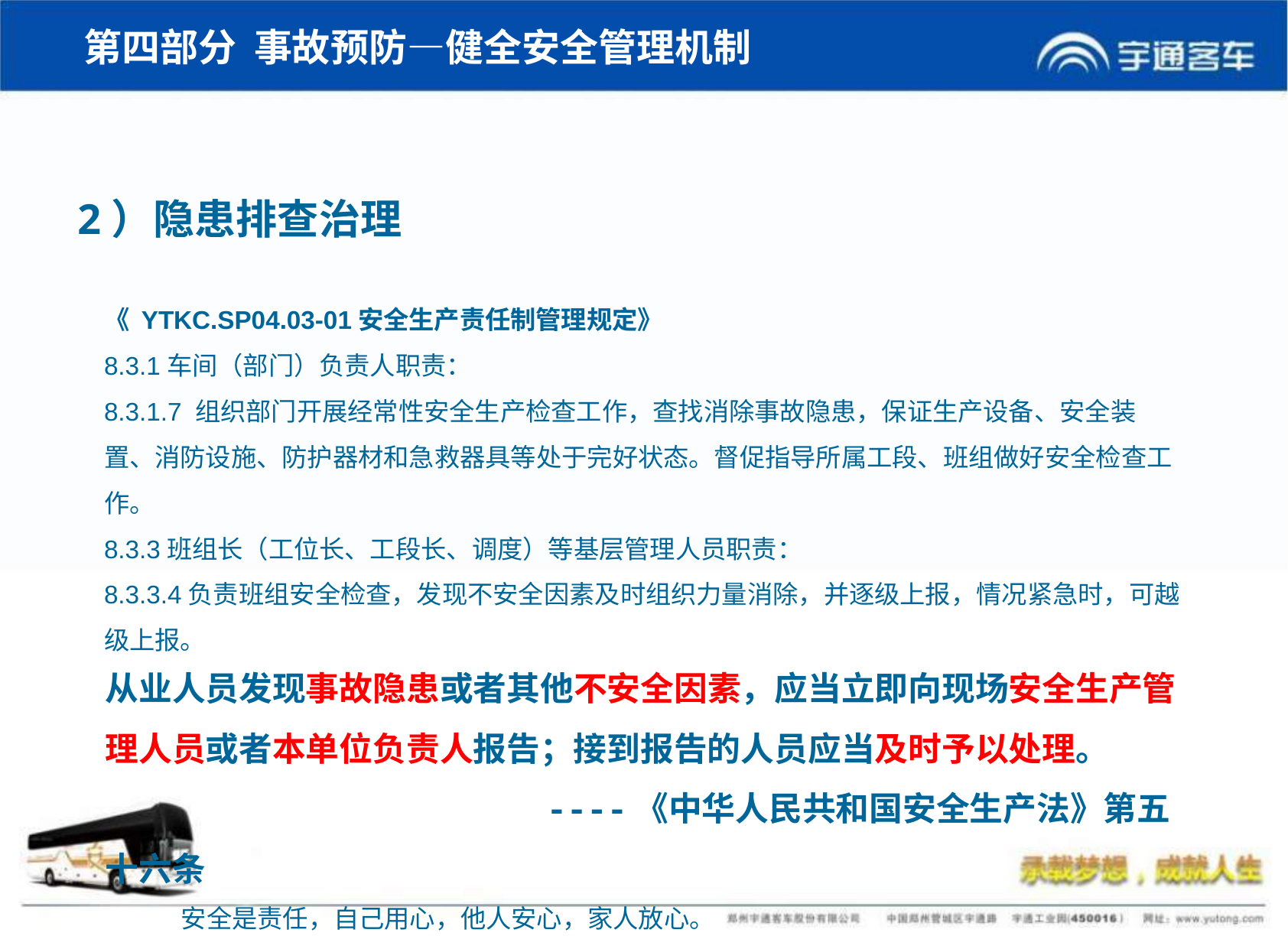

第四部分  事故预防—健全安全管理机制
2）隐患排查治理
《 YTKC.SP04.03-01安全生产责任制管理规定》
8.3.1车间（部门）负责人职责：
8.3.1.7 组织部门开展经常性安全生产检查工作，查找消除事故隐患，保证生产设备、安全装置、消防设施、防护器材和急救器具等处于完好状态。督促指导所属工段、班组做好安全检查工作。
8.3.3班组长（工位长、工段长、调度）等基层管理人员职责：
8.3.3.4负责班组安全检查，发现不安全因素及时组织力量消除，并逐级上报，情况紧急时，可越级上报。
从业人员发现事故隐患或者其他不安全因素，应当立即向现场安全生产管理人员或者本单位负责人报告；接到报告的人员应当及时予以处理。
                      ----《中华人民共和国安全生产法》第五十六条